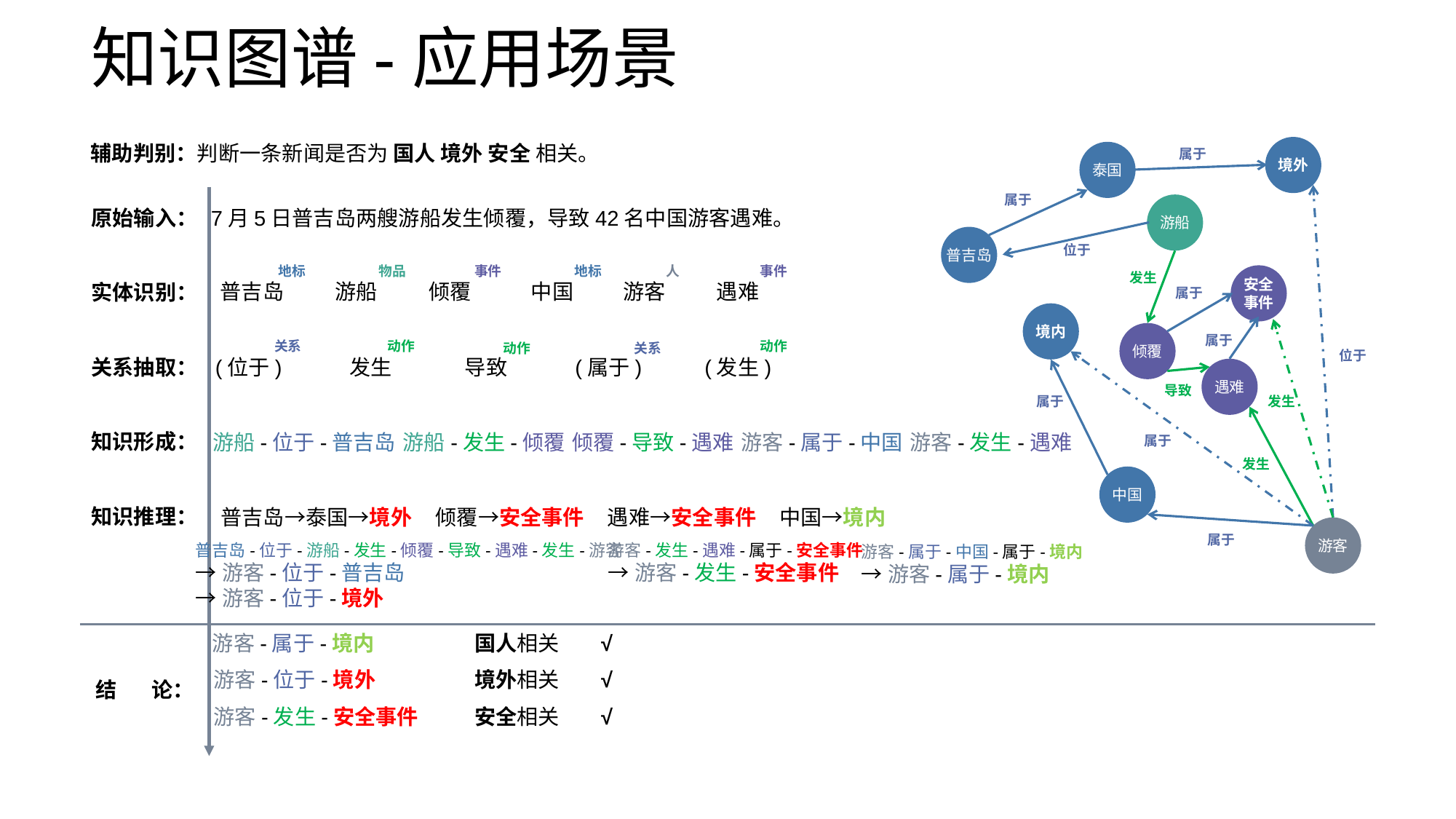

# 知识图谱-应用场景
辅助判别：判断一条新闻是否为 国人 境外 安全 相关。

境外
属于

泰国
属于

游船
原始输入：
7月5日普吉岛两艘游船发生倾覆，导致42名中国游客遇难。

普吉岛
位于
地标
物品
事件
地标
人
事件
发生

安全
事件
普吉岛
游船
倾覆
 中国
游客
遇难
实体识别：
属于

境内

倾覆
属于
动作
关系
动作
动作
关系
位于
(位于)
发生
导致
(属于)
(发生)
关系抽取：

遇难
导致
属于
发生
知识形成：
游船-位于-普吉岛
游船-发生-倾覆
倾覆-导致-遇难
游客-属于-中国
游客-发生-遇难
属于
发生

中国
知识推理：
普吉岛→泰国→境外
倾覆→安全事件
遇难→安全事件
中国→境内

游客
属于
普吉岛-位于-游船-发生-倾覆-导致-遇难-发生-游客
→游客-位于-普吉岛
→游客-位于-境外
游客-发生-遇难-属于-安全事件
→游客-发生-安全事件
游客-属于-中国-属于-境内
→游客-属于-境内
国人相关
√
游客-属于-境内
境外相关
√
游客-位于-境外
结       论：
安全相关
√
游客-发生-安全事件